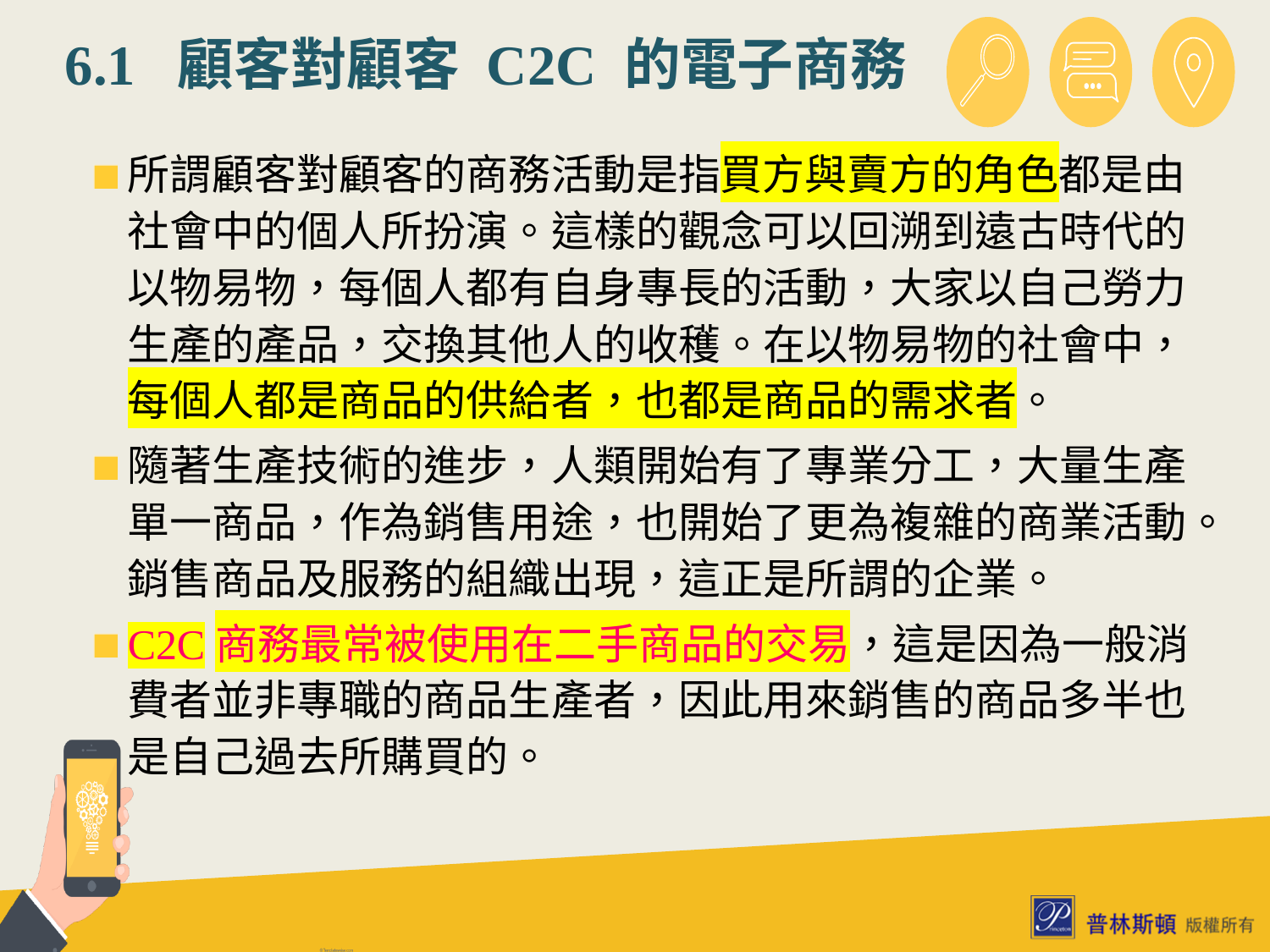

# 6.1  顧客對顧客 C2C 的電子商務
所謂顧客對顧客的商務活動是指買方與賣方的角色都是由社會中的個人所扮演。這樣的觀念可以回溯到遠古時代的以物易物，每個人都有自身專長的活動，大家以自己勞力生產的產品，交換其他人的收穫。在以物易物的社會中，每個人都是商品的供給者，也都是商品的需求者。
隨著生產技術的進步，人類開始有了專業分工，大量生產單一商品，作為銷售用途，也開始了更為複雜的商業活動。銷售商品及服務的組織出現，這正是所謂的企業。
C2C商務最常被使用在二手商品的交易，這是因為一般消費者並非專職的商品生產者，因此用來銷售的商品多半也是自己過去所購買的。